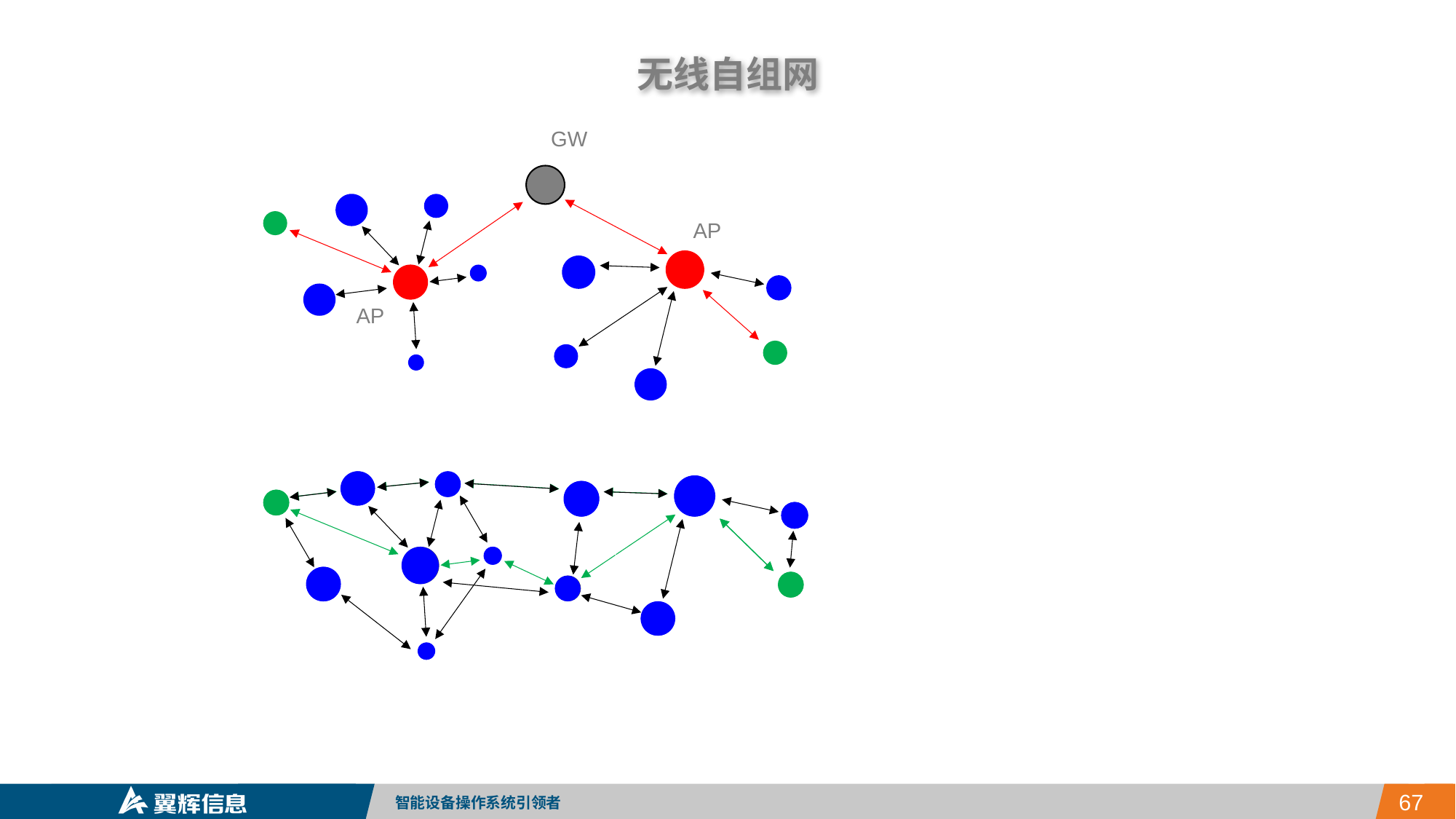

无线自组网
GW

无线自组网的最大特点是所有节点都具有路由转发功能，并且整个网络是动态的，节点之间的路由信息随网络节点的变化(移动、消失、增加)而自动更新，无须任何手工配置。因此，它更便捷，更安全可靠。
SylixOS 支持基于  AODV 的无线自组网技术。

AP

AP

A 传统无线组网

B 无线自组网